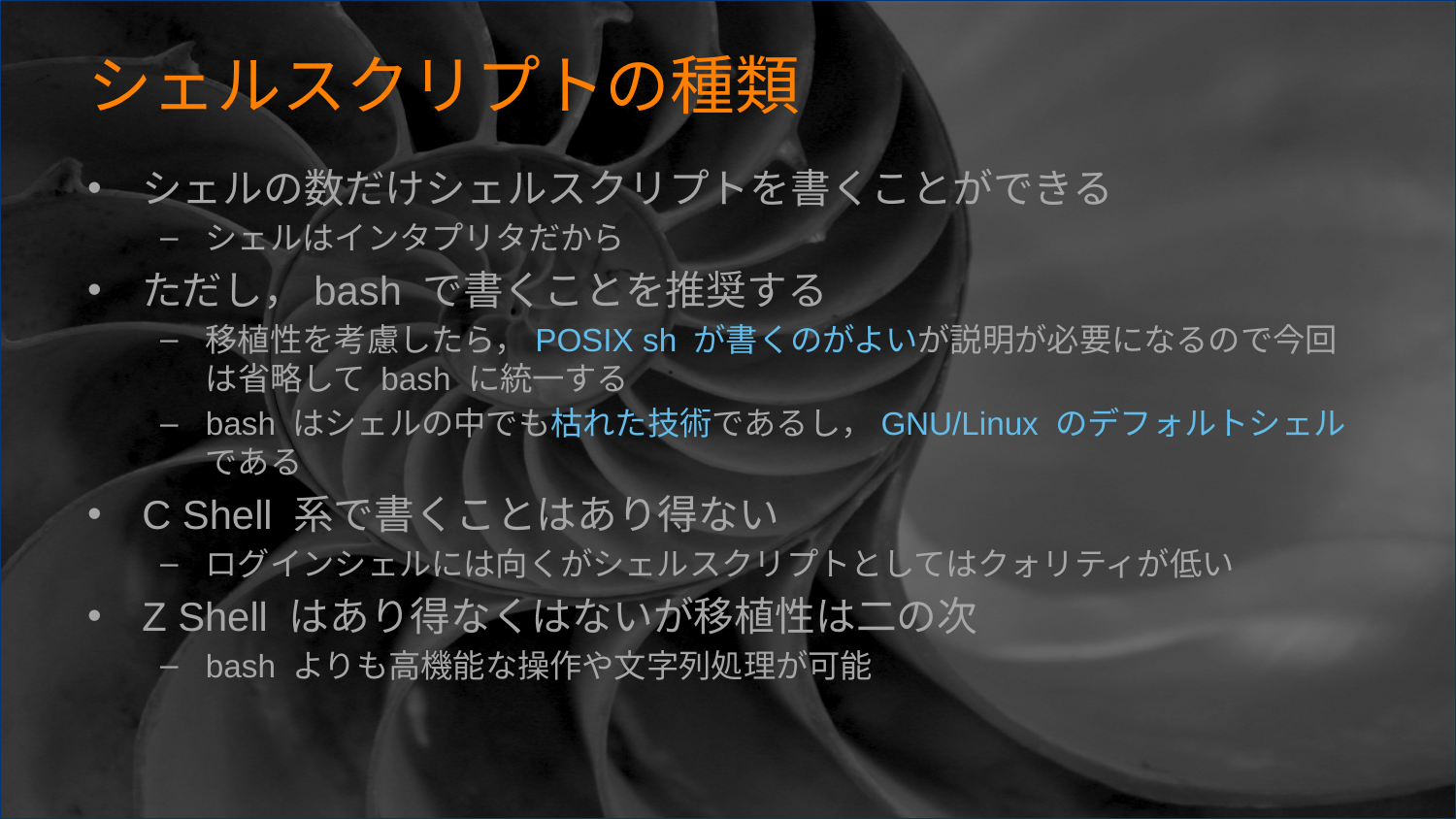

# シェルスクリプトの種類
シェルの数だけシェルスクリプトを書くことができる
シェルはインタプリタだから
ただし，bash で書くことを推奨する
移植性を考慮したら，POSIX sh が書くのがよいが説明が必要になるので今回は省略して bash に統一する
bash はシェルの中でも枯れた技術であるし，GNU/Linux のデフォルトシェルである
C Shell 系で書くことはあり得ない
ログインシェルには向くがシェルスクリプトとしてはクォリティが低い
Z Shell はあり得なくはないが移植性は二の次
bash よりも高機能な操作や文字列処理が可能